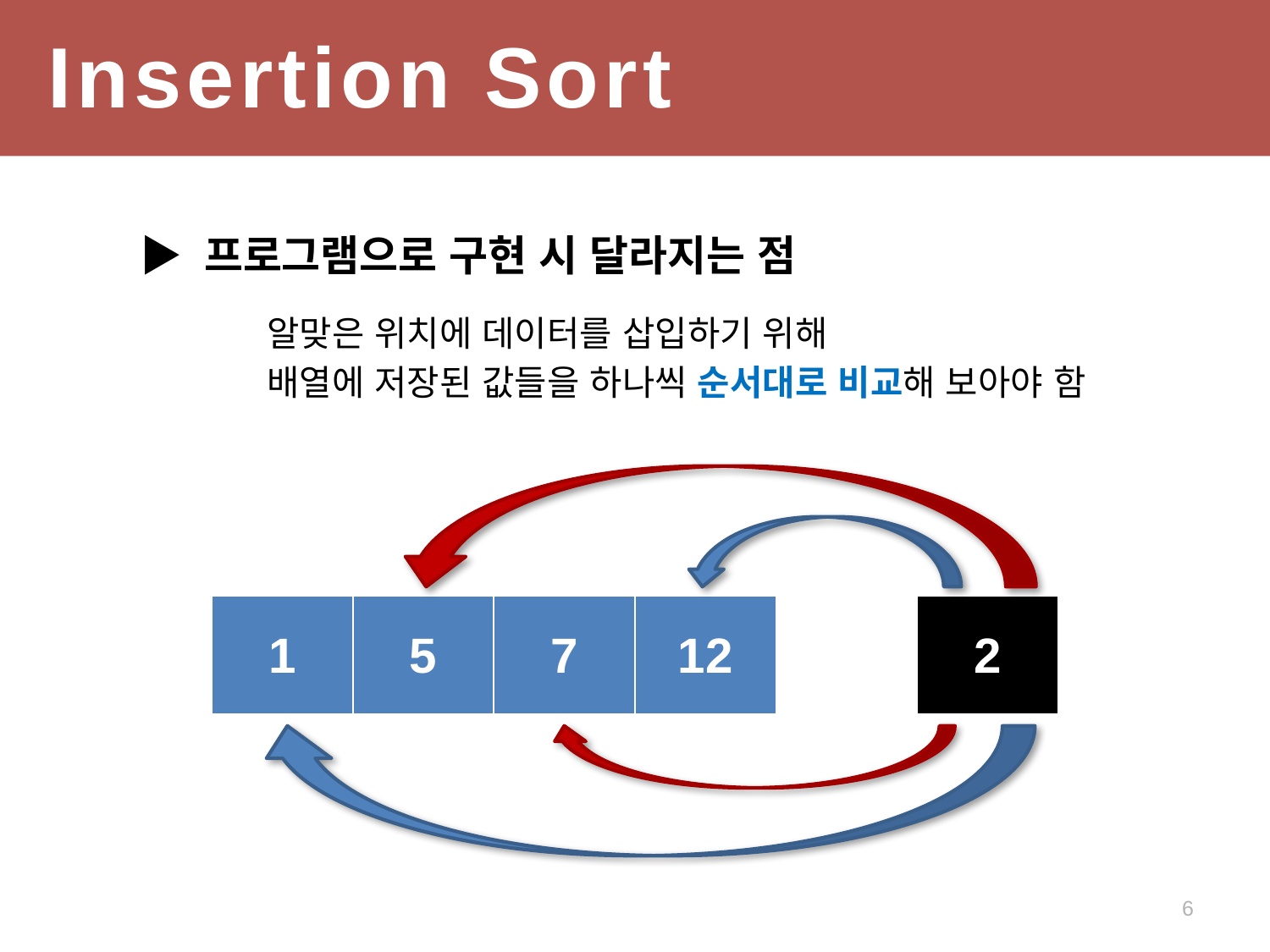

Insertion Sort
▶ 프로그램으로 구현 시 달라지는 점

	알맞은 위치에 데이터를 삽입하기 위해
	배열에 저장된 값들을 하나씩 순서대로 비교해 보아야 함

| 1 | 5 | 7 | 12 |  | 2 |
| --- | --- | --- | --- | --- | --- |

6